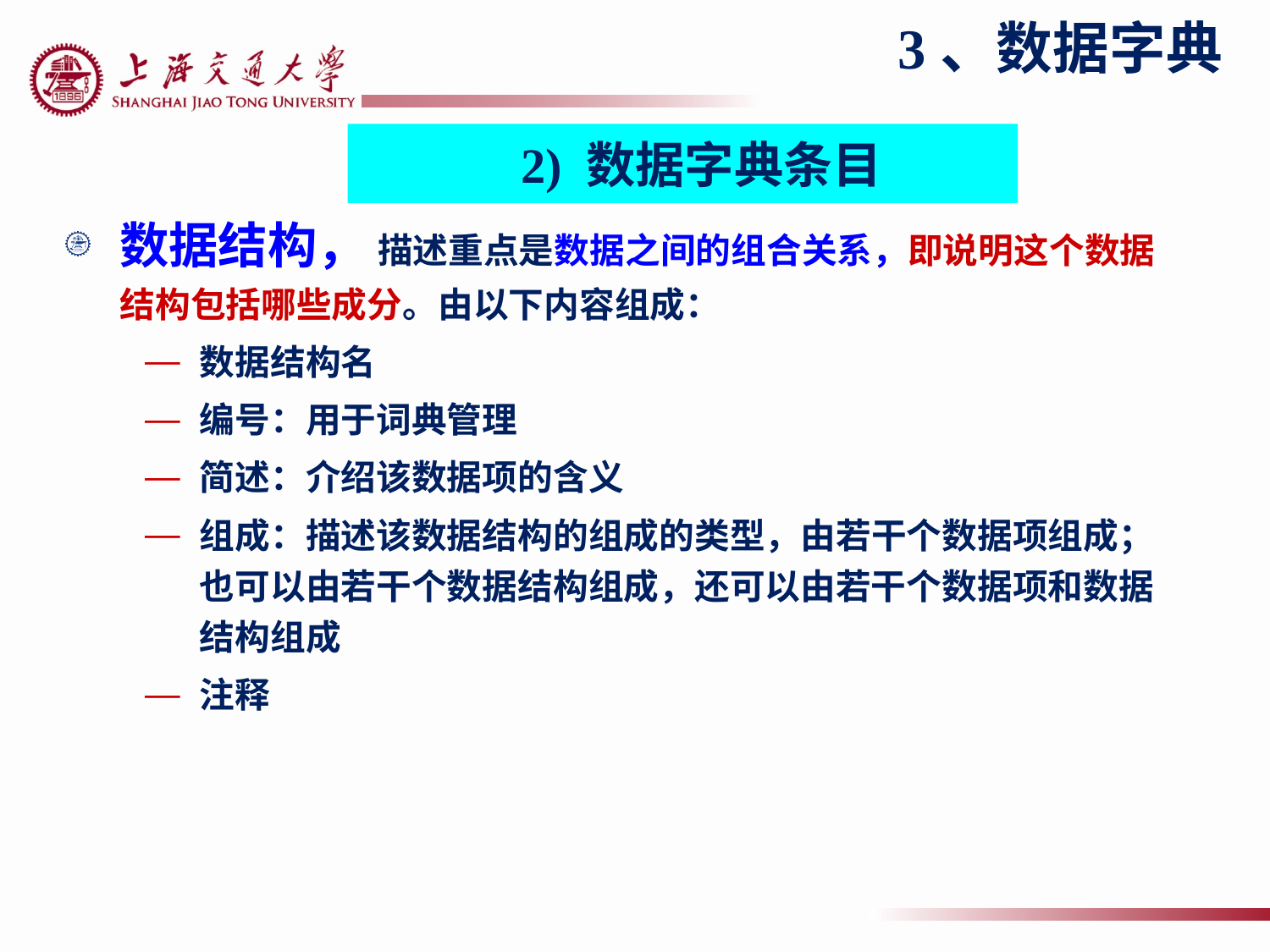

3、数据字典
2) 数据字典条目
数据结构， 描述重点是数据之间的组合关系，即说明这个数据结构包括哪些成分。由以下内容组成：
数据结构名
编号：用于词典管理
简述：介绍该数据项的含义
组成：描述该数据结构的组成的类型，由若干个数据项组成；也可以由若干个数据结构组成，还可以由若干个数据项和数据结构组成
注释